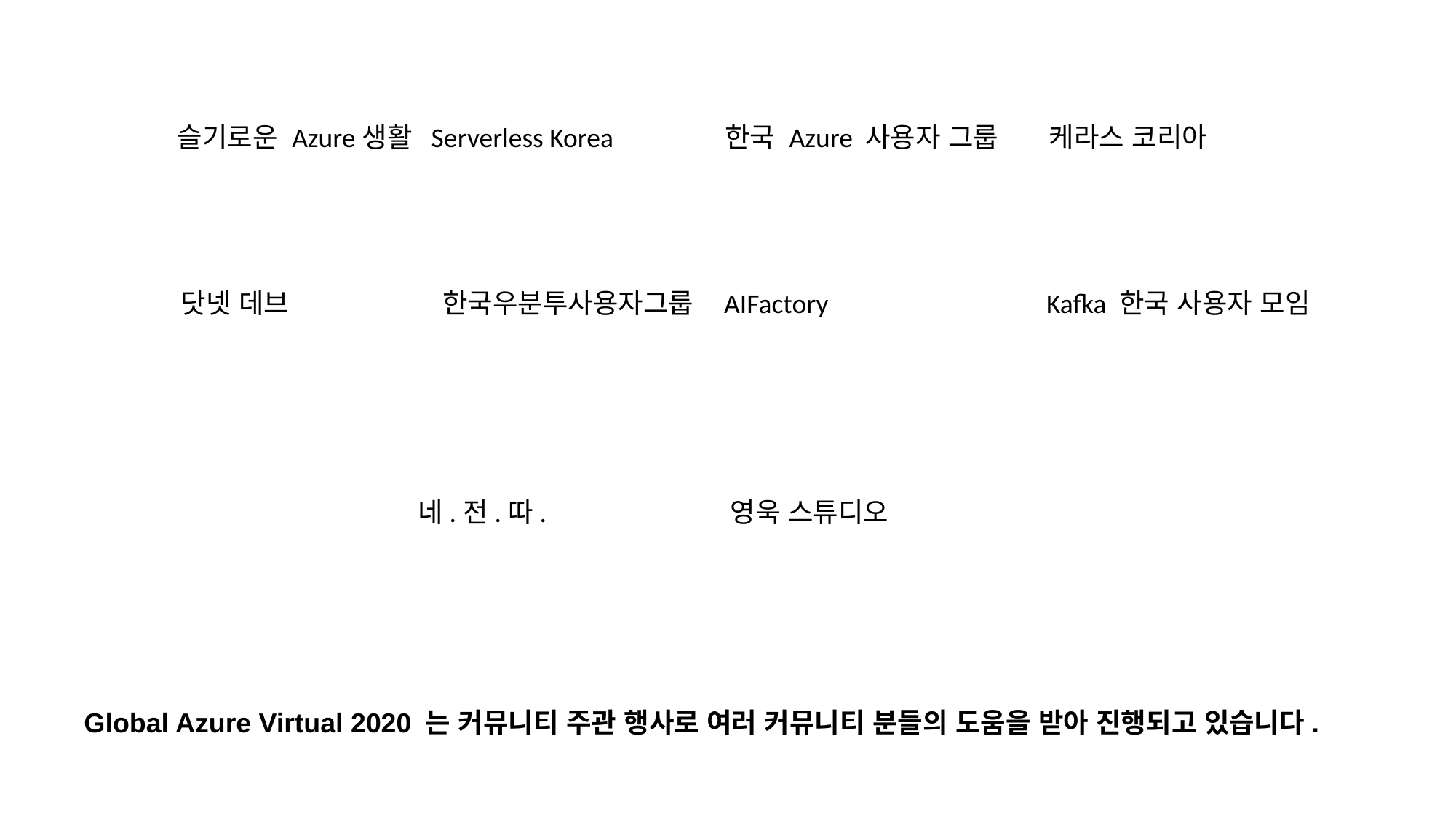

슬기로운 Azure생활
Serverless Korea
한국 Azure 사용자 그룹
케라스 코리아
닷넷 데브
한국우분투사용자그룹
AIFactory
Kafka 한국 사용자 모임
네.전.따.
영욱 스튜디오
Global Azure Virtual 2020 는 커뮤니티 주관 행사로 여러 커뮤니티 분들의 도움을 받아 진행되고 있습니다.